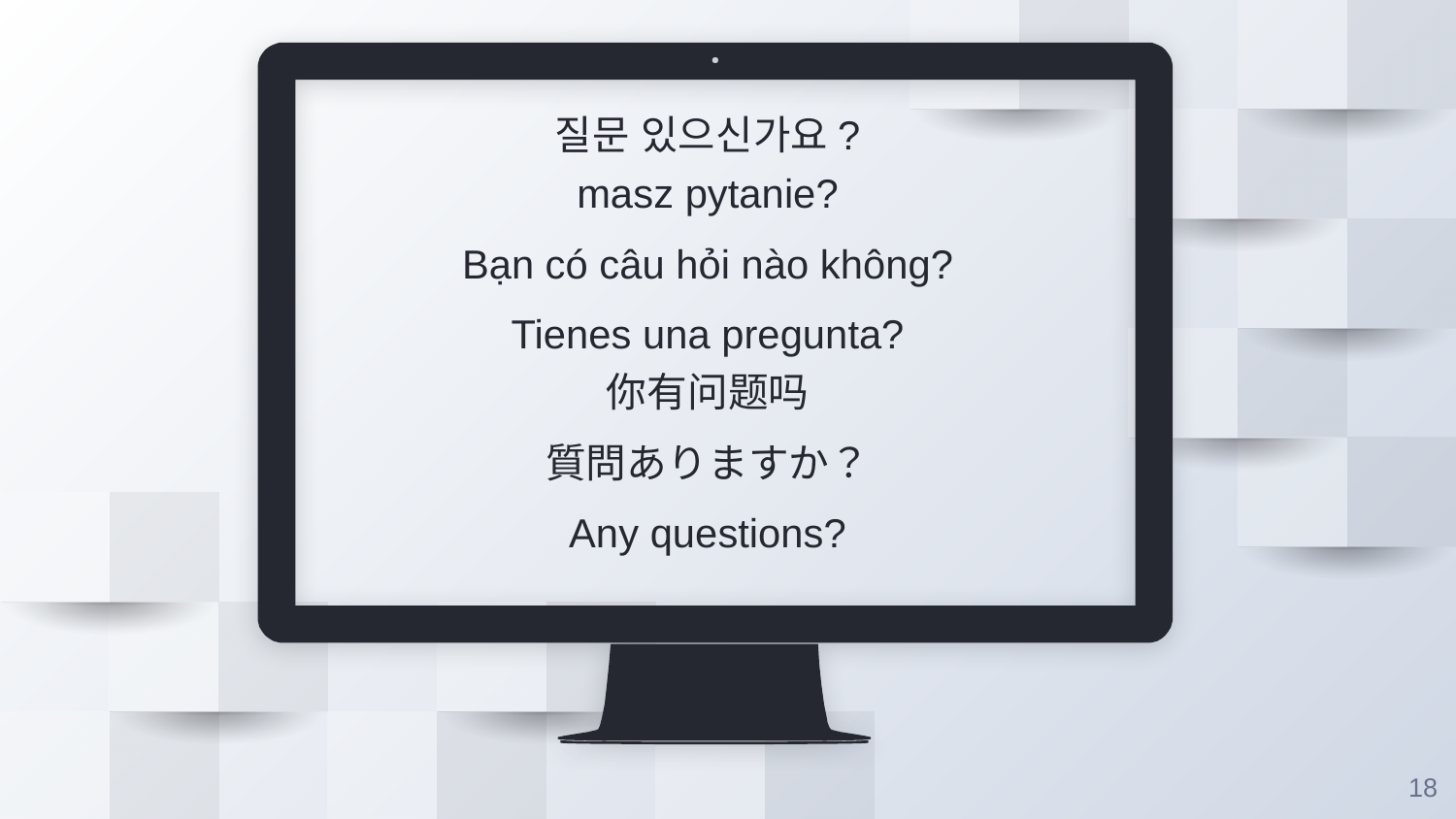

질문 있으신가요?
masz pytanie?
Bạn có câu hỏi nào không?
Tienes una pregunta?
你有问题吗
質問ありますか？
Any questions?
18